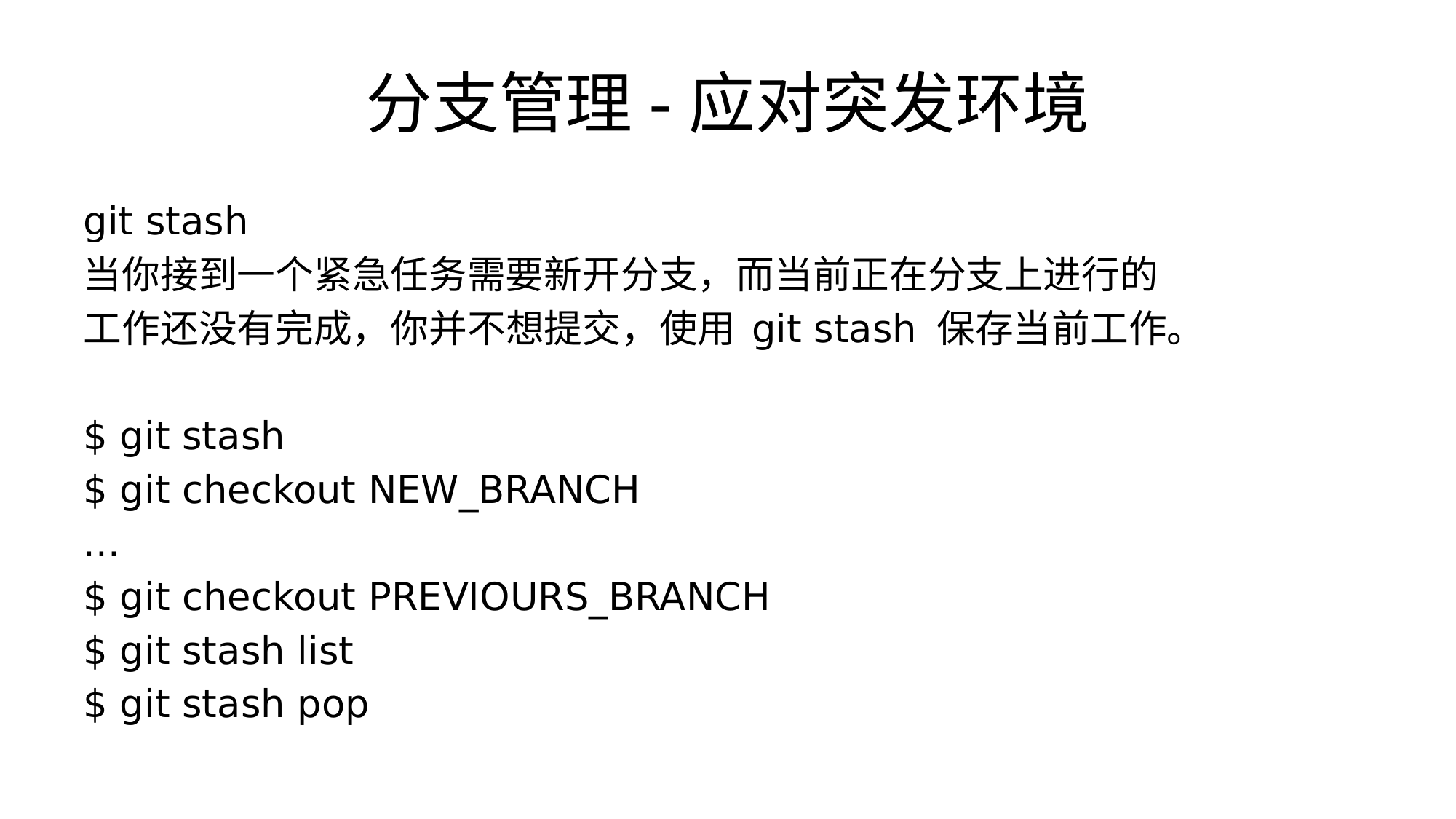

# 分支管理-应对突发环境
git stash
当你接到一个紧急任务需要新开分支，而当前正在分支上进行的
工作还没有完成，你并不想提交，使用 git stash 保存当前工作。

$ git stash
$ git checkout NEW_BRANCH
...
$ git checkout PREVIOURS_BRANCH
$ git stash list
$ git stash pop